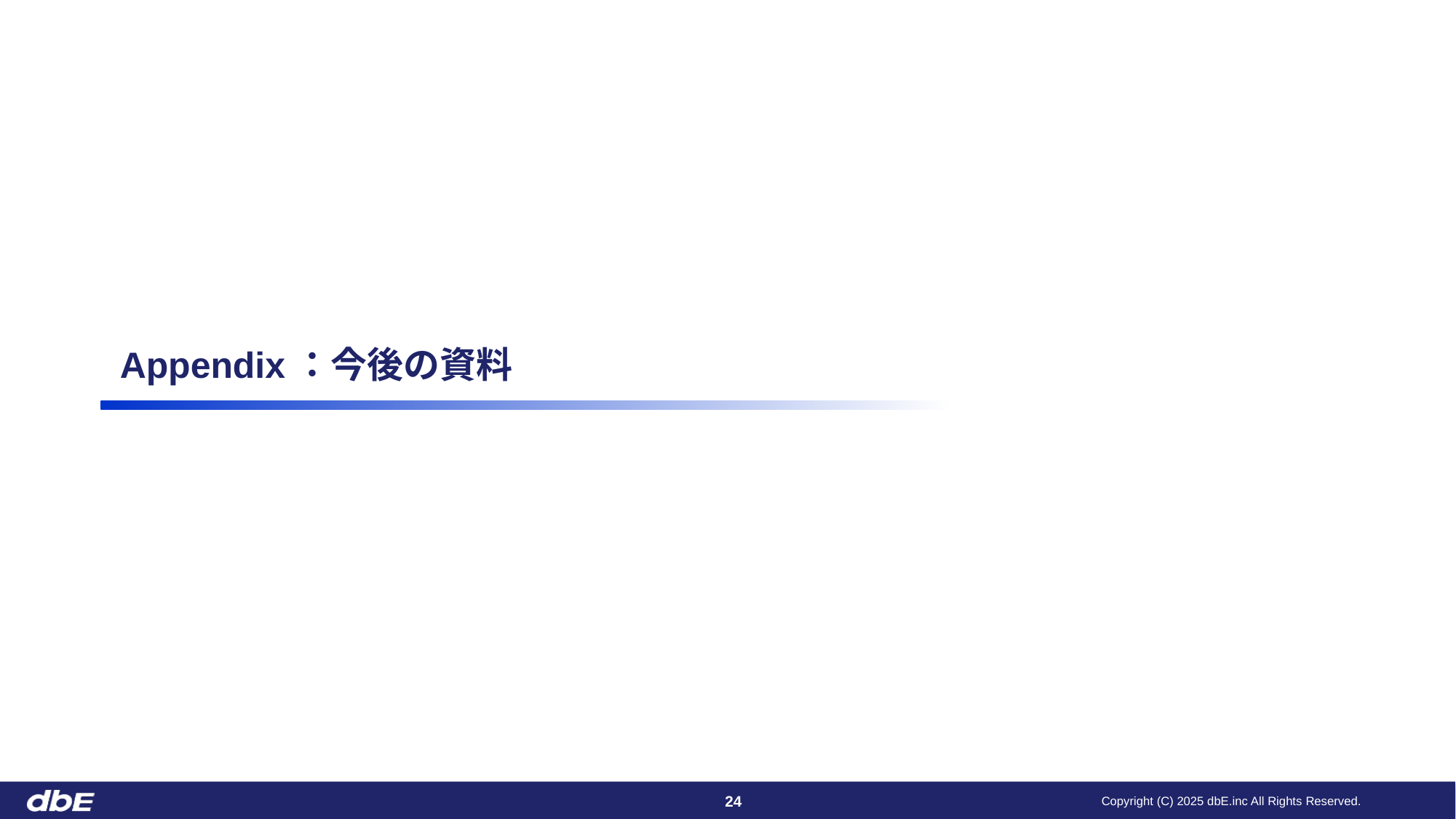

# Appendix：今後の資料
Copyright (C) 2025 dbE.inc All Rights Reserved.
24